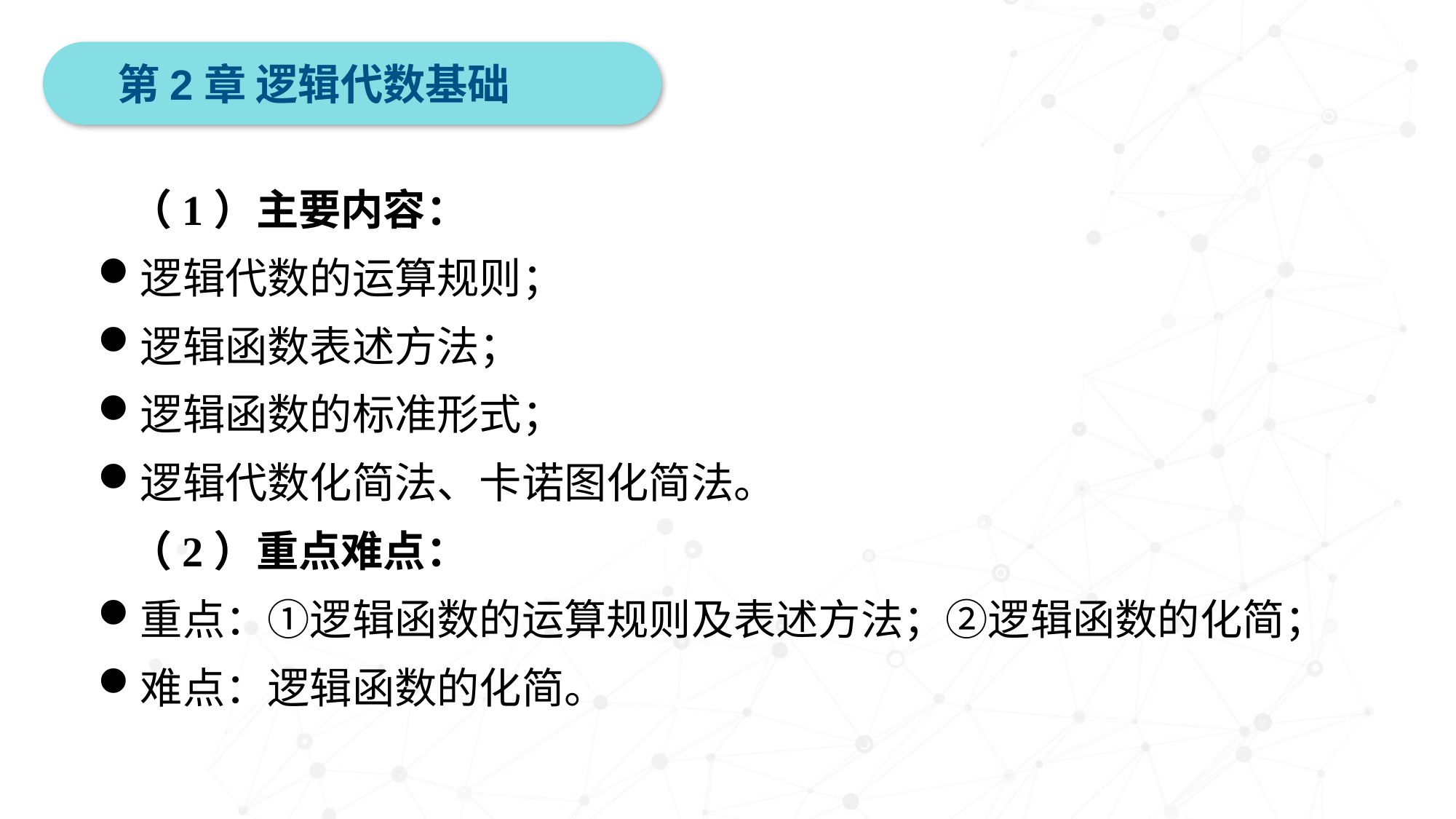

第2章 逻辑代数基础
（1）主要内容：
逻辑代数的运算规则；
逻辑函数表述方法；
逻辑函数的标准形式；
逻辑代数化简法、卡诺图化简法。
（2）重点难点：
重点：①逻辑函数的运算规则及表述方法；②逻辑函数的化简；
难点：逻辑函数的化简。